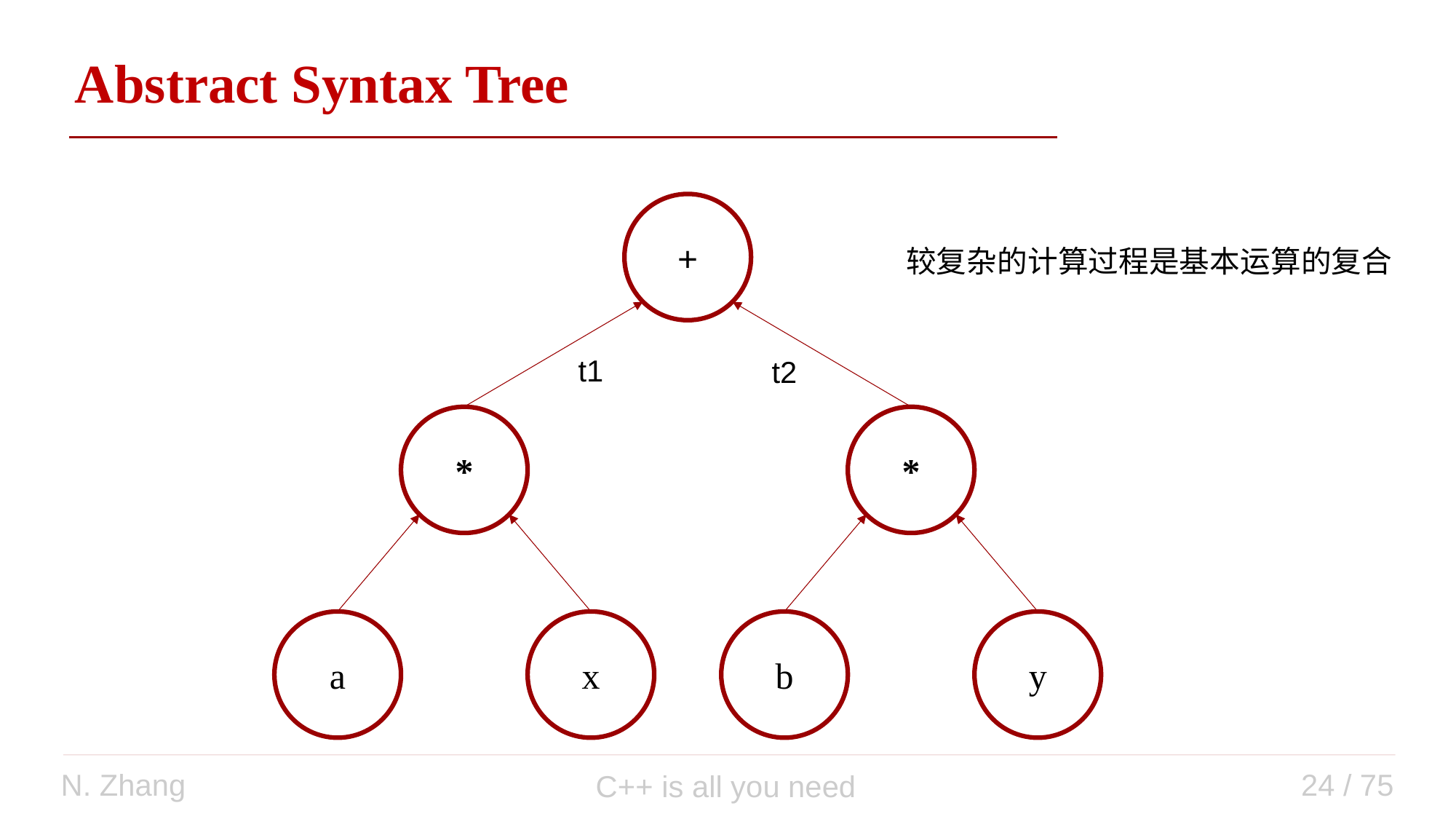

Abstract Syntax Tree
+
*
*
y
b
a
x
t1
t2
较复杂的计算过程是基本运算的复合
N. Zhang
24 / 75
C++ is all you need